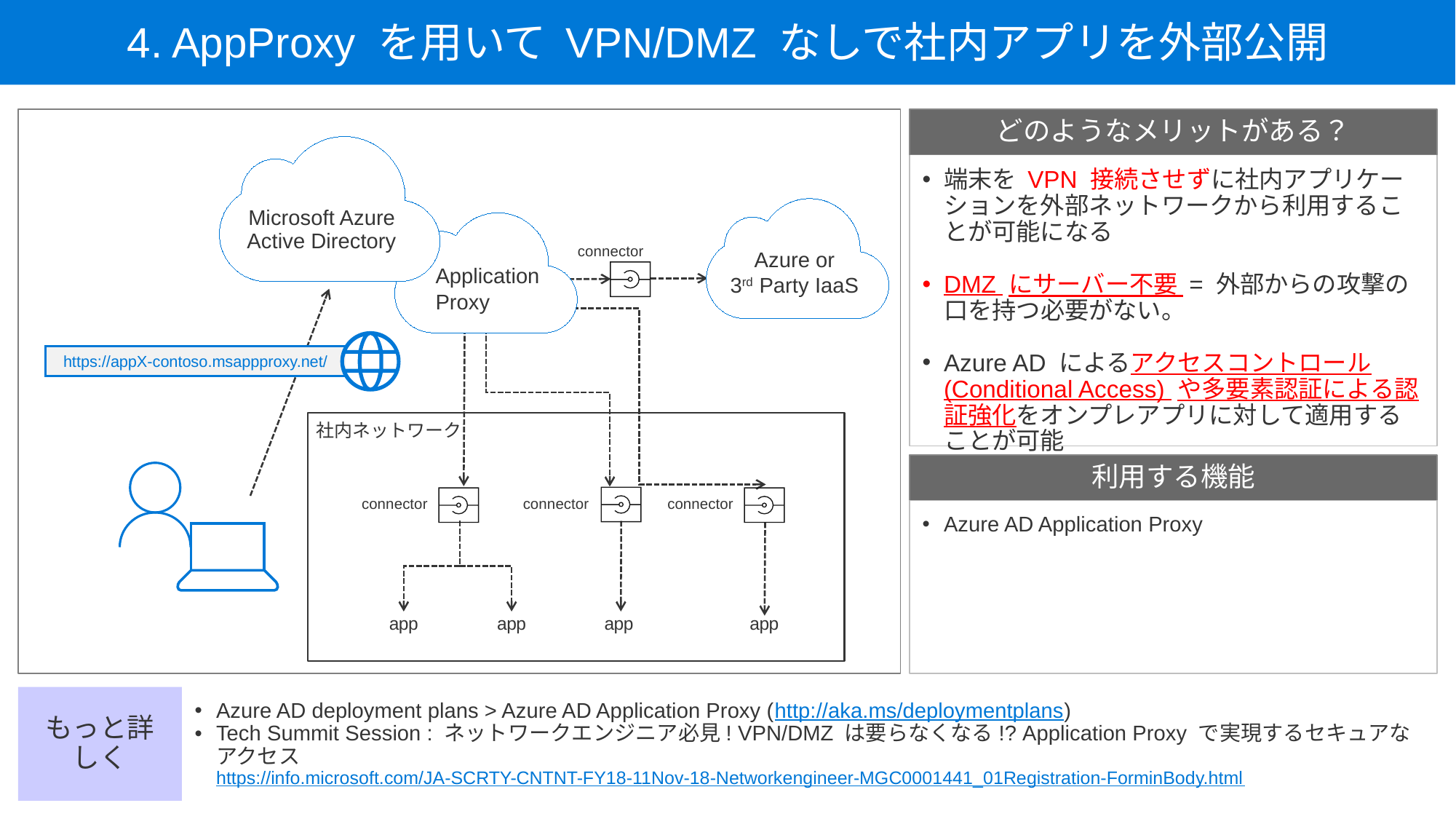

4. AppProxy を用いて VPN/DMZ なしで社内アプリを外部公開

どのようなメリットがある？

Microsoft Azure
Active Directory
端末を VPN 接続させずに社内アプリケーションを外部ネットワークから利用することが可能になる

DMZ にサーバー不要 = 外部からの攻撃の口を持つ必要がない。

Azure AD によるアクセスコントロール (Conditional Access) や多要素認証による認証強化をオンプレアプリに対して適用することが可能

Azure or
3rd Party IaaS

connector
Application
Proxy

https://appX-contoso.msappproxy.net/
社内ネットワーク
利用する機能

connector
connector
connector
Azure AD Application Proxy
app
app
app
app
もっと詳しく
Azure AD deployment plans > Azure AD Application Proxy (http://aka.ms/deploymentplans)
Tech Summit Session : ネットワークエンジニア必見! VPN/DMZ は要らなくなる!? Application Proxy で実現するセキュアなアクセス
https://info.microsoft.com/JA-SCRTY-CNTNT-FY18-11Nov-18-Networkengineer-MGC0001441_01Registration-ForminBody.html